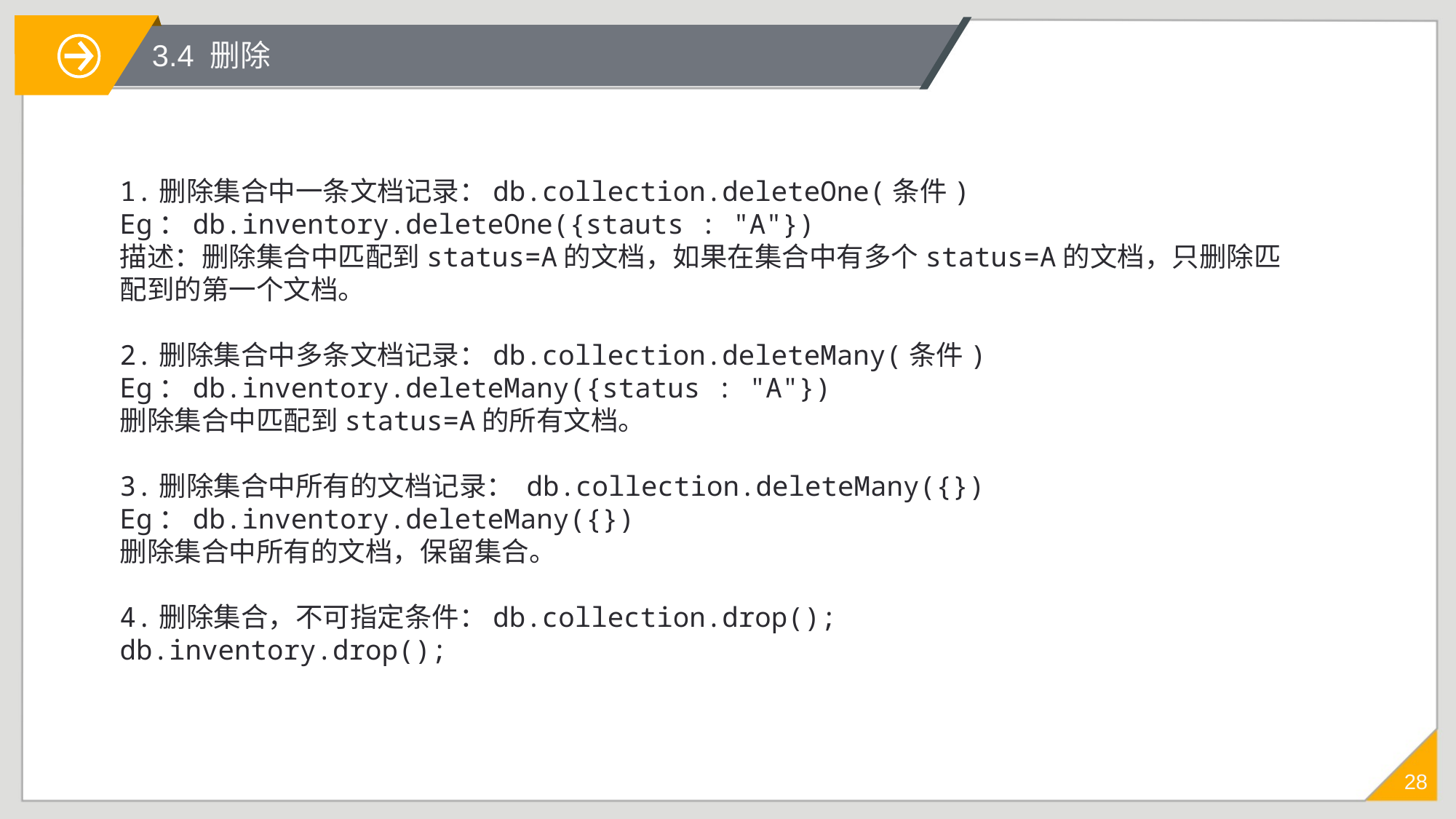

3.4 删除

1.删除集合中一条文档记录：db.collection.deleteOne(条件)
Eg：db.inventory.deleteOne({stauts : "A"})
描述：删除集合中匹配到status=A的文档，如果在集合中有多个status=A的文档，只删除匹配到的第一个文档。

2.删除集合中多条文档记录：db.collection.deleteMany(条件)
Eg：db.inventory.deleteMany({status : "A"})
删除集合中匹配到status=A的所有文档。

3.删除集合中所有的文档记录： db.collection.deleteMany({})
Eg：db.inventory.deleteMany({})
删除集合中所有的文档，保留集合。

4.删除集合，不可指定条件：db.collection.drop();
db.inventory.drop();